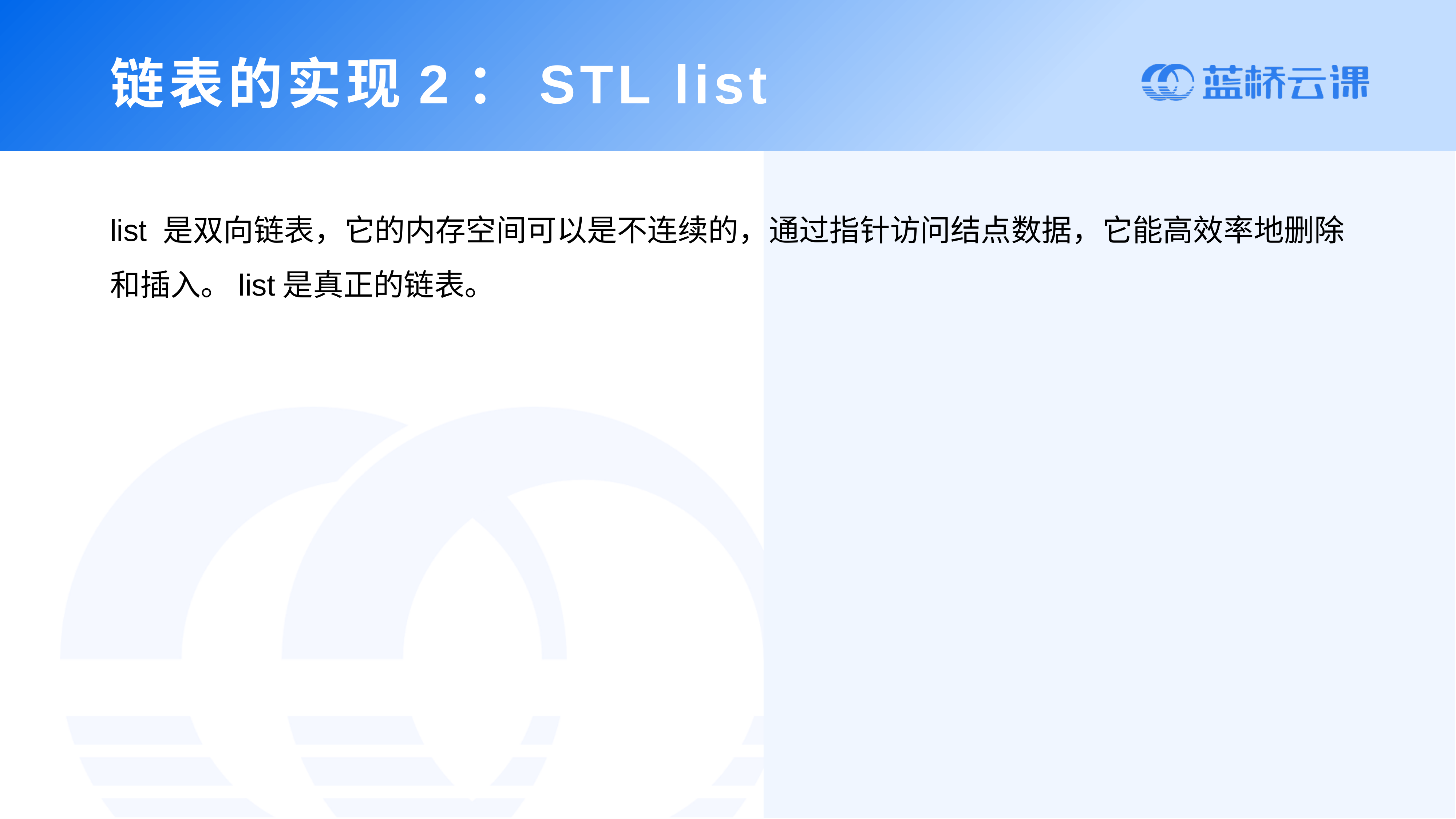

链表的实现2：STL list
list 是双向链表，它的内存空间可以是不连续的，通过指针访问结点数据，它能高效率地删除和插入。list是真正的链表。